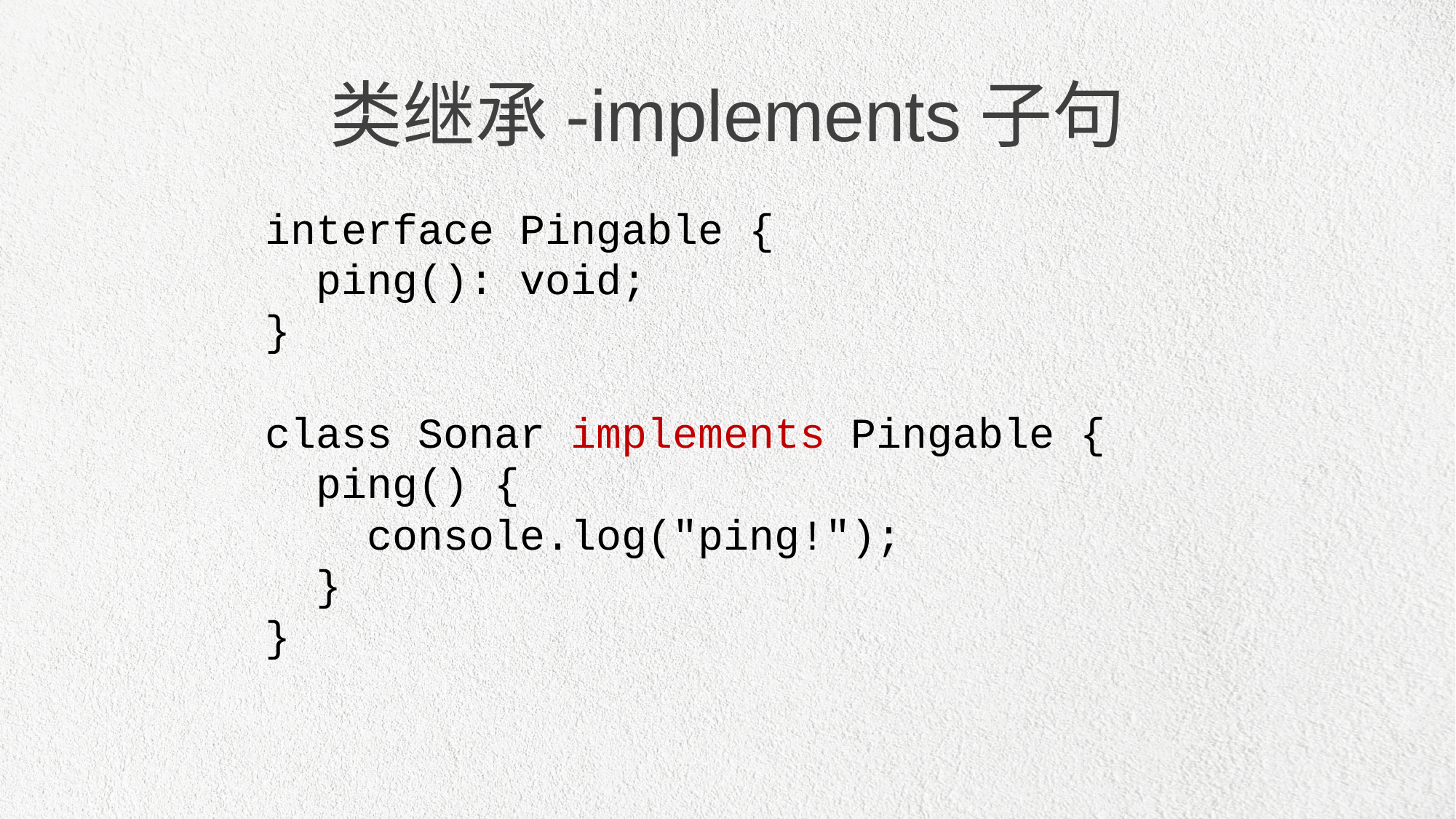

类继承-implements子句
interface Pingable {
  ping(): void;
}

class Sonar implements Pingable {
  ping() {
    console.log("ping!");
  }
}